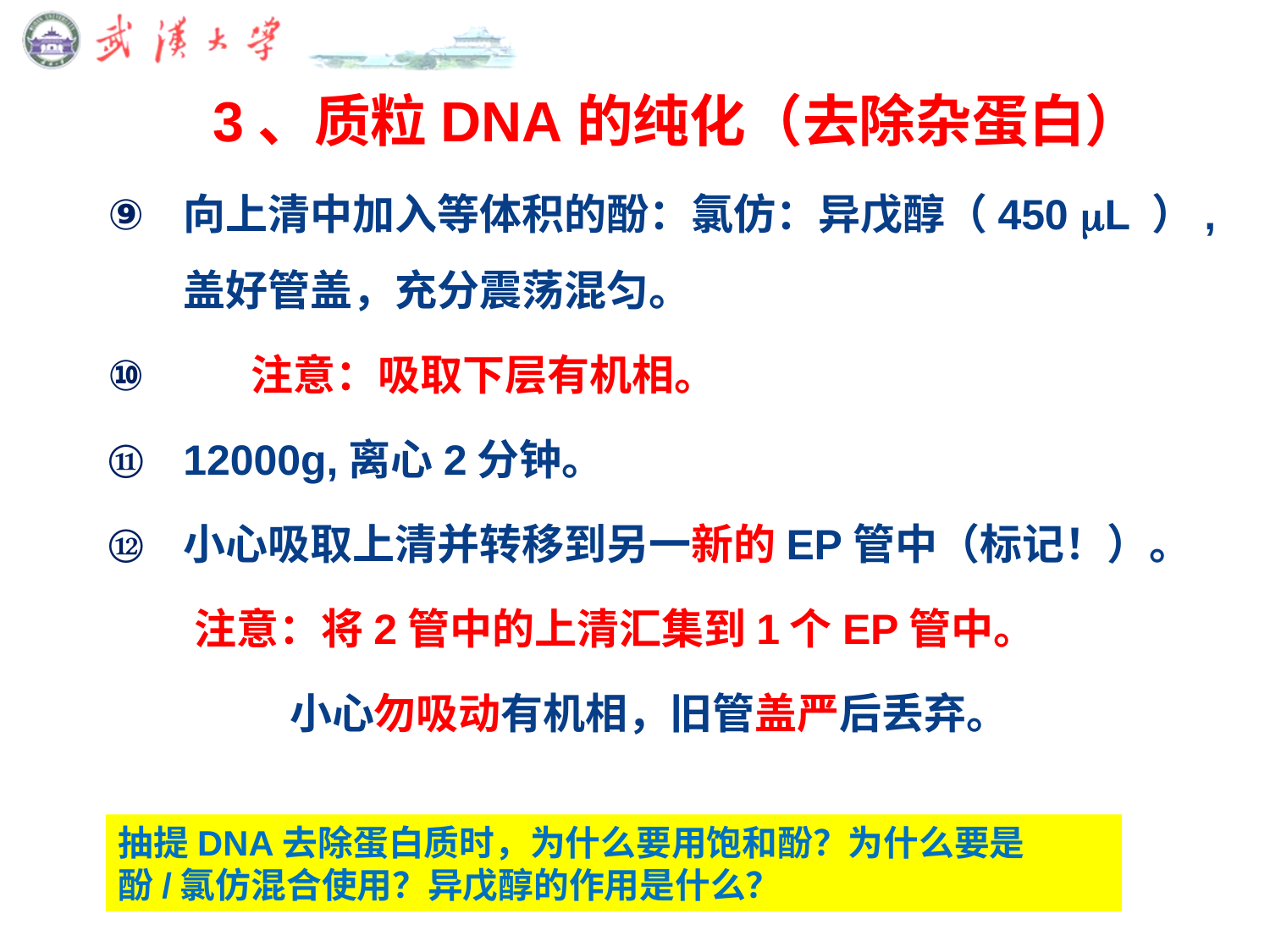

# 3、质粒DNA的纯化（去除杂蛋白）
向上清中加入等体积的酚：氯仿：异戊醇（450 μL ）,盖好管盖，充分震荡混匀。
      注意：吸取下层有机相。
12000g,离心2分钟。
小心吸取上清并转移到另一新的EP管中（标记！）。
        注意：将2管中的上清汇集到1个EP管中。
                  小心勿吸动有机相，旧管盖严后丢弃。

抽提DNA去除蛋白质时，为什么要用饱和酚？为什么要是酚/氯仿混合使用？异戊醇的作用是什么？